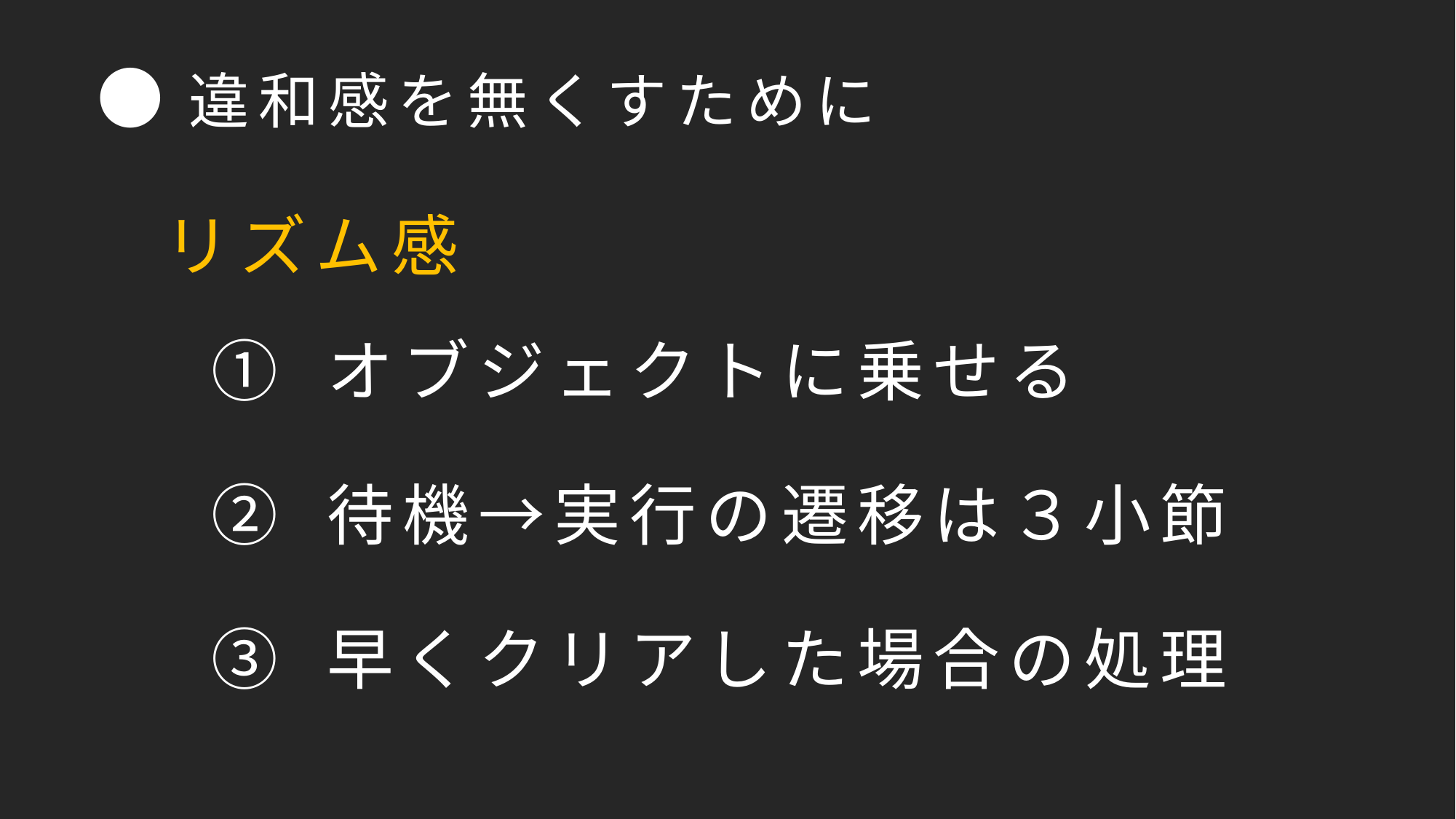

# ●違和感を無くすために
　リズム感
① オブジェクトに乗せる

② 待機→実行の遷移は３小節

③ 早くクリアした場合の処理